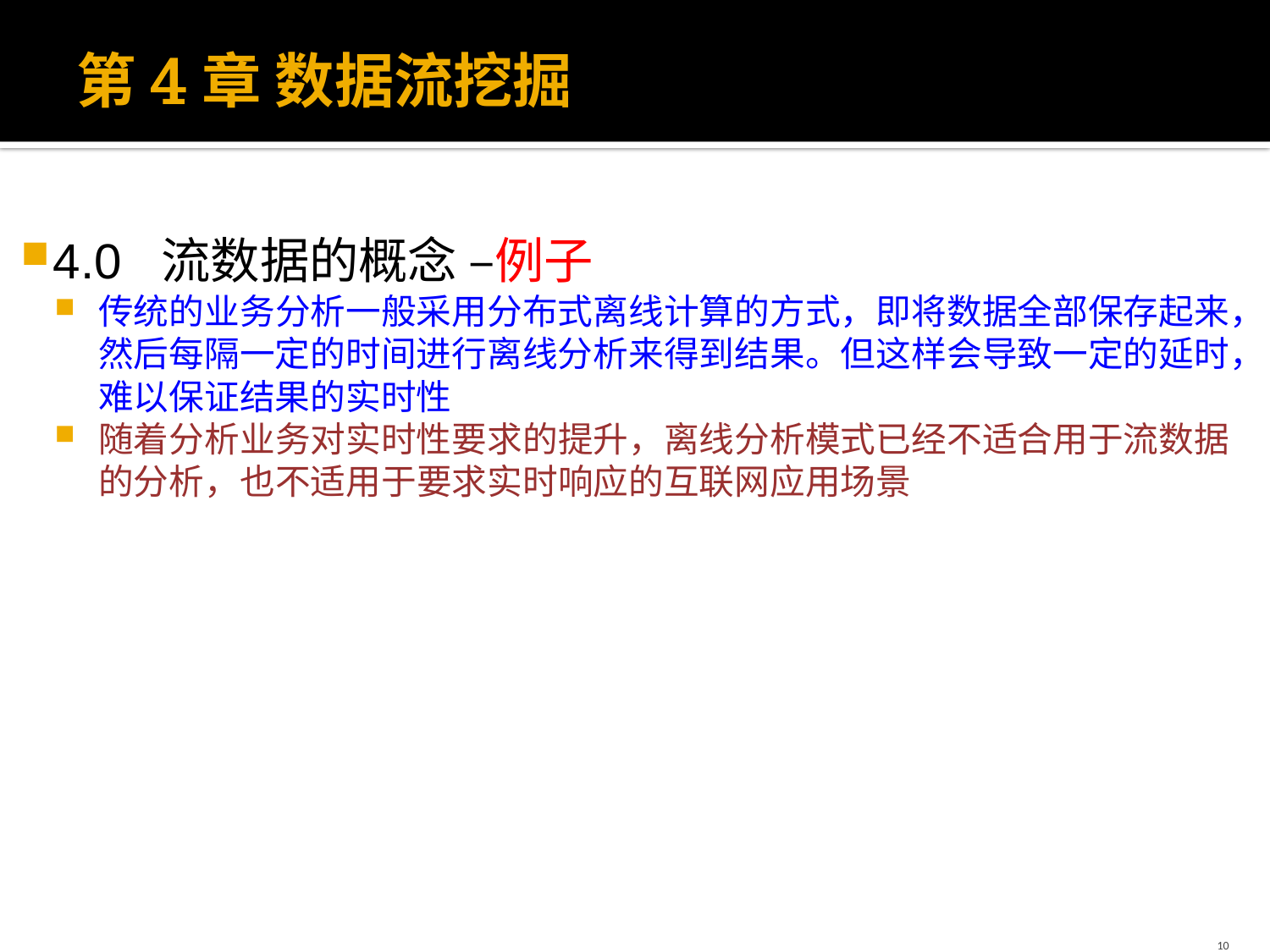

# 第4章 数据流挖掘
4.0  流数据的概念 –例子

传统的业务分析一般采用分布式离线计算的方式，即将数据全部保存起来，然后每隔一定的时间进行离线分析来得到结果。但这样会导致一定的延时，难以保证结果的实时性
随着分析业务对实时性要求的提升，离线分析模式已经不适合用于流数据的分析，也不适用于要求实时响应的互联网应用场景
10